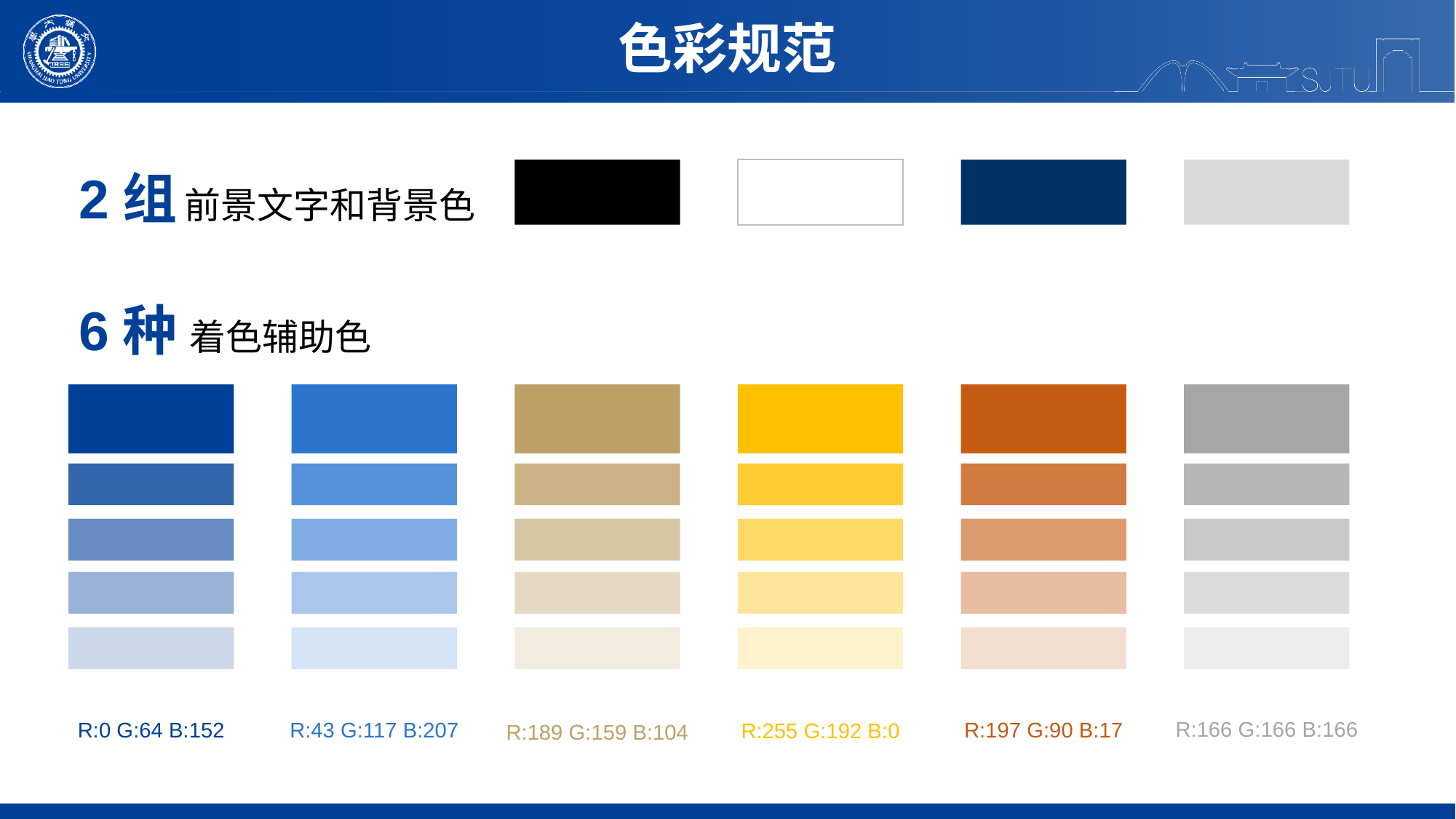

色彩规范
2组 前景文字和背景色

6种 着色辅助色

R:166 G:166 B:166
R:0 G:64 B:152
R:43 G:117 B:207
R:197 G:90 B:17
R:255 G:192 B:0
R:189 G:159 B:104